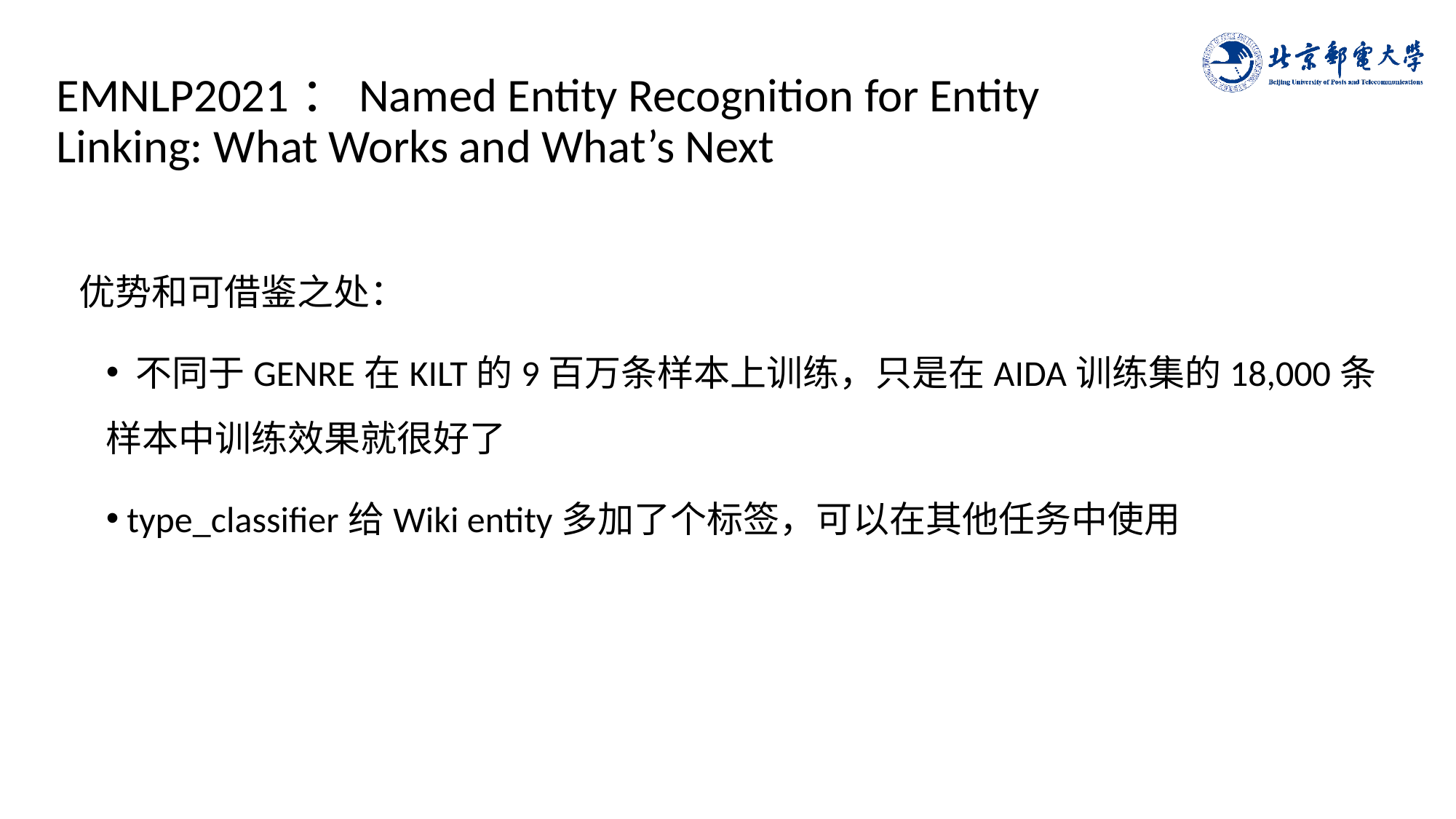

EMNLP2021：Named Entity Recognition for Entity Linking: What Works and What’s Next
优势和可借鉴之处：
 不同于GENRE在KILT的9百万条样本上训练，只是在AIDA训练集的18,000条样本中训练效果就很好了
 type_classifier给Wiki entity多加了个标签，可以在其他任务中使用